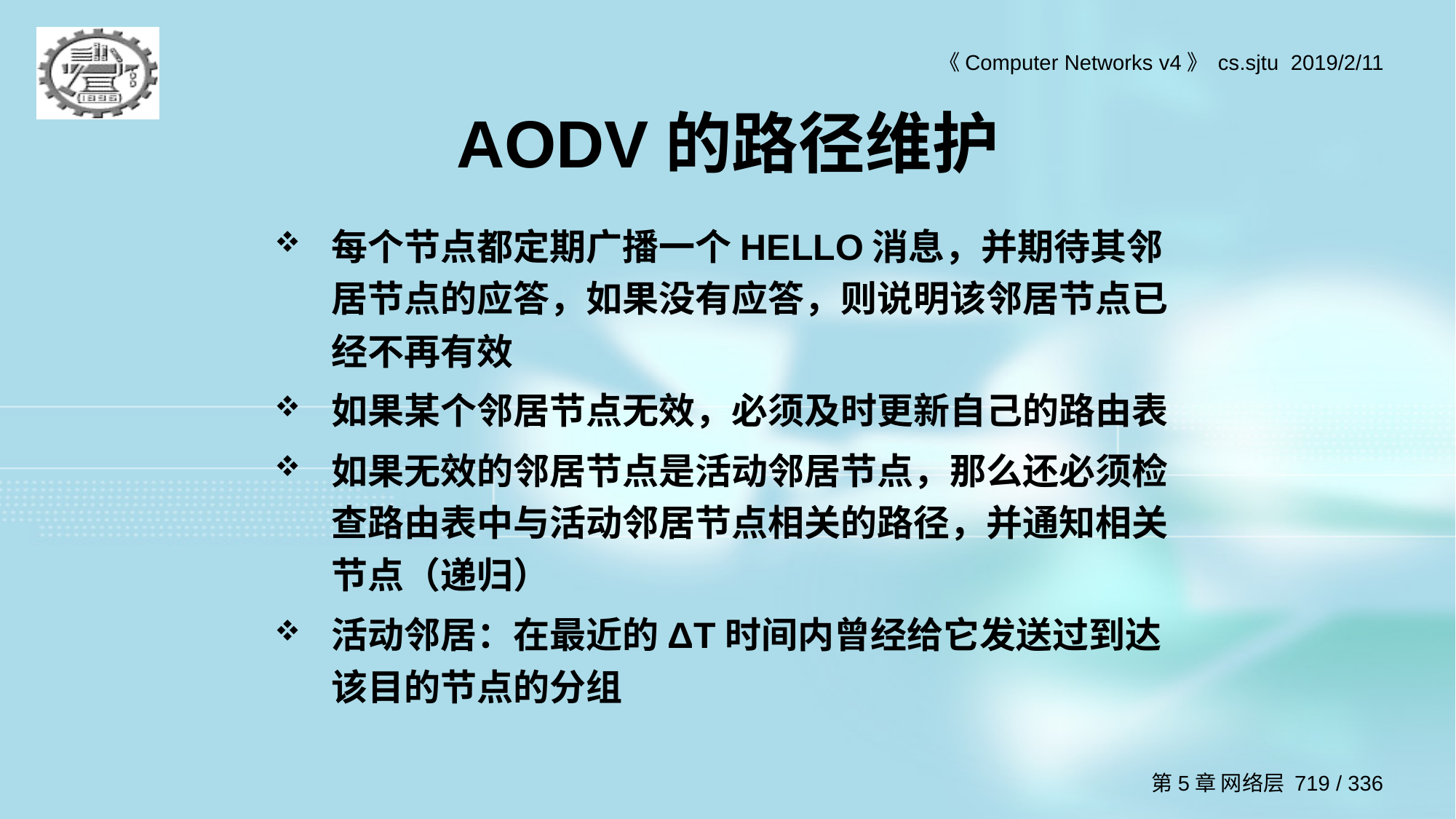

AODV的路径维护
每个节点都定期广播一个HELLO消息，并期待其邻居节点的应答，如果没有应答，则说明该邻居节点已经不再有效
如果某个邻居节点无效，必须及时更新自己的路由表
如果无效的邻居节点是活动邻居节点，那么还必须检查路由表中与活动邻居节点相关的路径，并通知相关节点（递归）
活动邻居：在最近的ΔT时间内曾经给它发送过到达该目的节点的分组